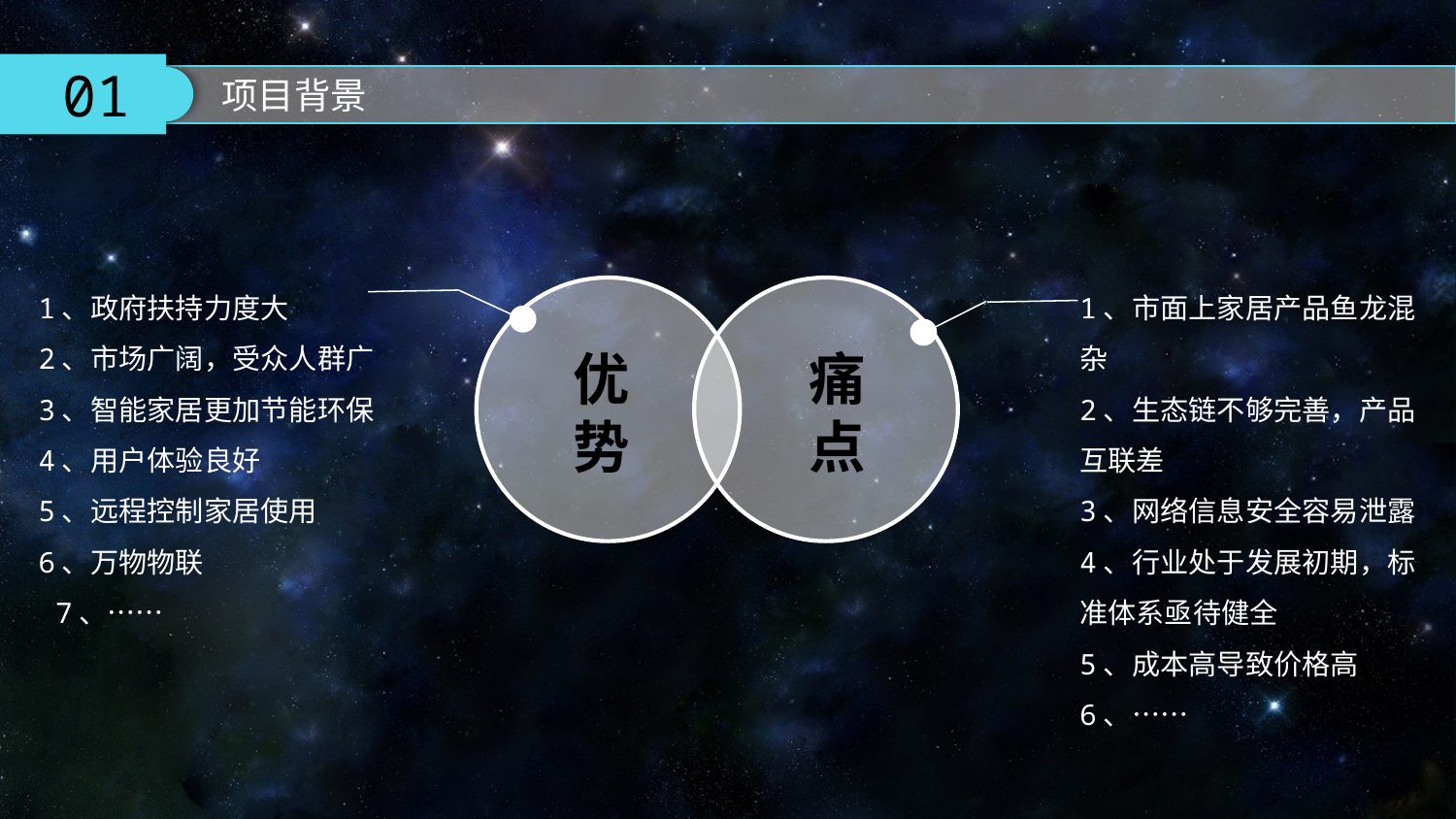

01
项目背景

1、政府扶持力度大
2、市场广阔，受众人群广
3、智能家居更加节能环保
4、用户体验良好
5、远程控制家居使用
6、万物物联
 7、……
1、市面上家居产品鱼龙混杂
2、生态链不够完善，产品互联差
3、网络信息安全容易泄露
4、行业处于发展初期，标准体系亟待健全
5、成本高导致价格高
6、……

优势

痛点